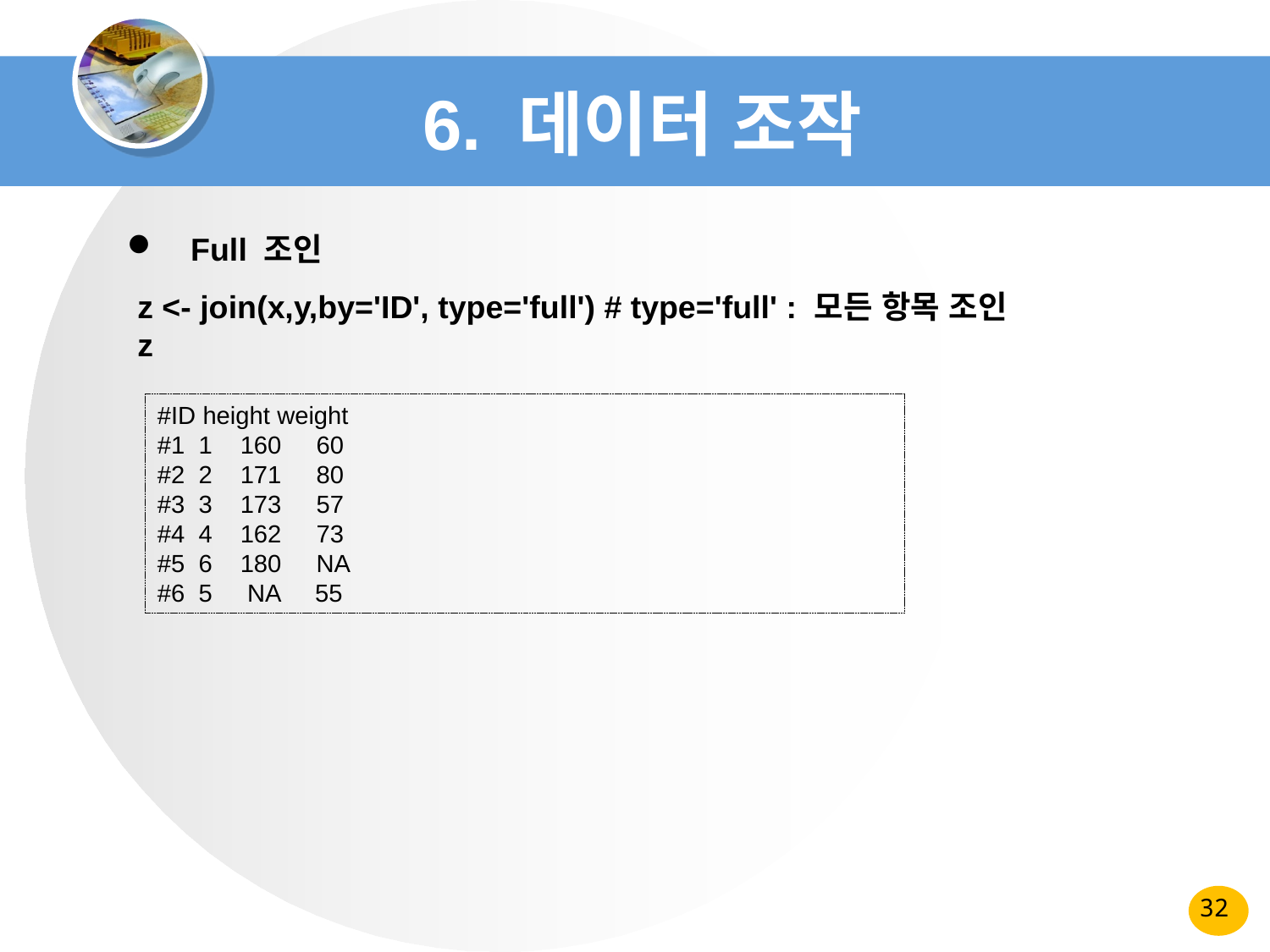

# 6. 데이터 조작
Full 조인
z <- join(x,y,by='ID', type='full') # type='full' : 모든 항목 조인
z

#ID height weight
#1  1    160     60
#2  2    171     80
#3  3    173     57
#4  4    162     73
#5  6    180     NA
#6  5     NA     55
32